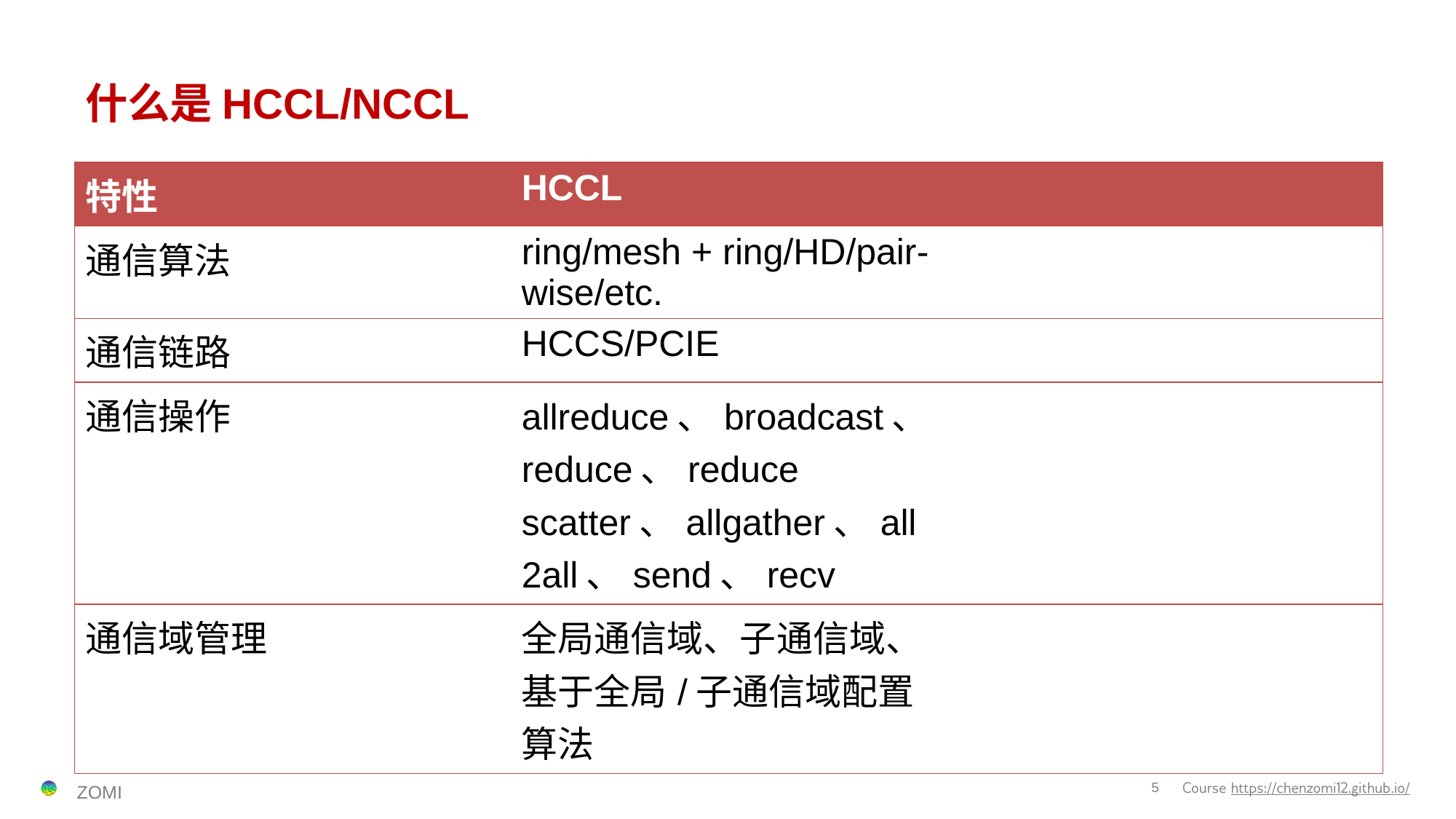

# 什么是HCCL/NCCL
| 特性 | HCCL |  |
| --- | --- | --- |
| 通信算法 | ring/mesh + ring/HD/pair-wise/etc. |  |
| 通信链路 | HCCS/PCIE |  |
| 通信操作 | allreduce、broadcast、reduce、reduce scatter、allgather、all2all、send、recv |  |
| 通信域管理 | 全局通信域、子通信域、基于全局/子通信域配置算法 |  |